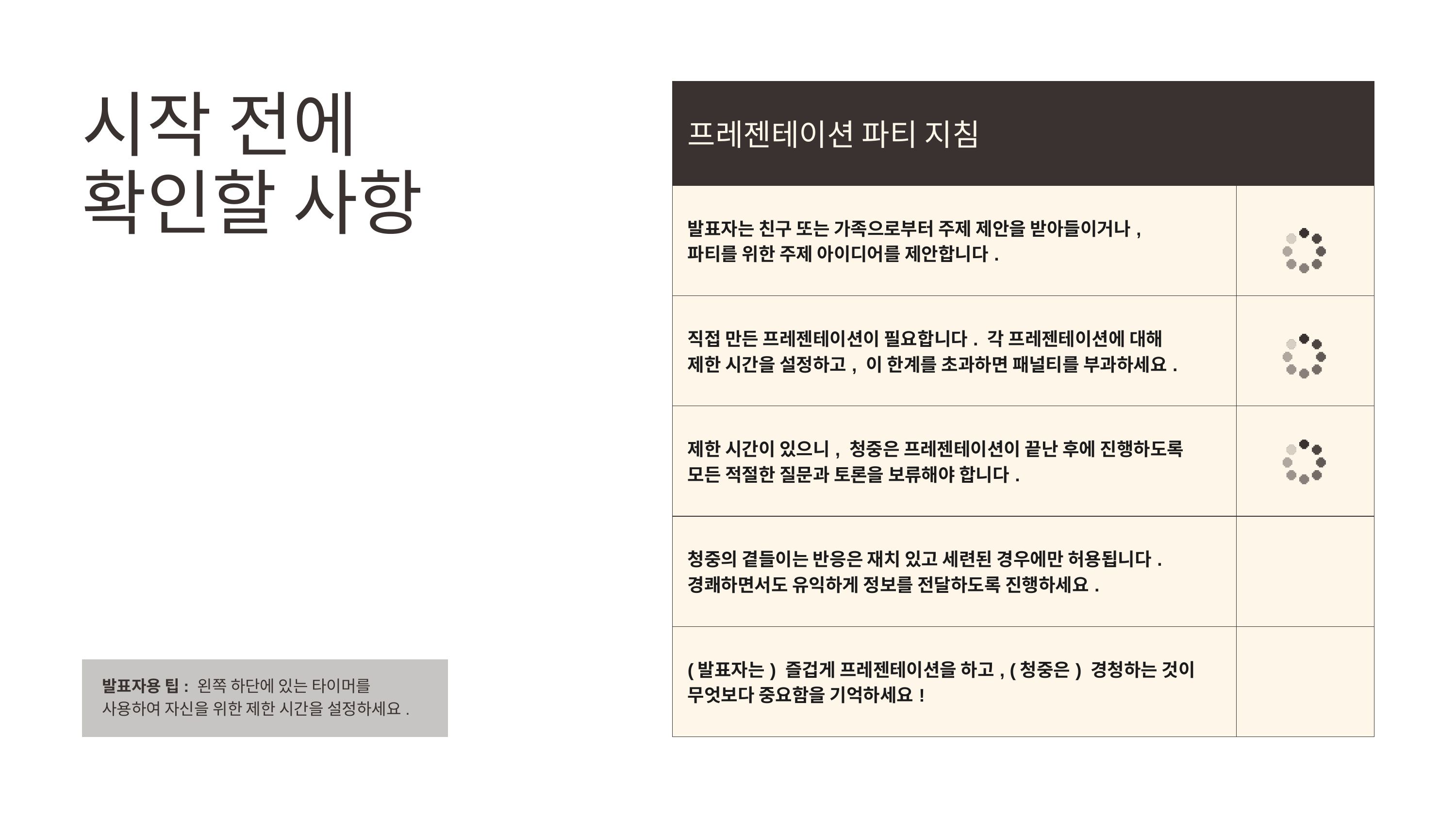

| 프레젠테이션 파티 지침 | 프레젠테이션 파티 지침 |
| --- | --- |
| 발표자는 친구 또는 가족으로부터 주제 제안을 받아들이거나, 파티를 위한 주제 아이디어를 제안합니다. |  |
| 직접 만든 프레젠테이션이 필요합니다. 각 프레젠테이션에 대해 제한 시간을 설정하고, 이 한계를 초과하면 패널티를 부과하세요. |  |
| 제한 시간이 있으니, 청중은 프레젠테이션이 끝난 후에 진행하도록 모든 적절한 질문과 토론을 보류해야 합니다. |  |
| 청중의 곁들이는 반응은 재치 있고 세련된 경우에만 허용됩니다. 경쾌하면서도 유익하게 정보를 전달하도록 진행하세요. |  |
| (발표자는) 즐겁게 프레젠테이션을 하고, (청중은) 경청하는 것이 무엇보다 중요함을 기억하세요! |  |
시작 전에
확인할 사항

발표자용 팁: 왼쪽 하단에 있는 타이머를 사용하여 자신을 위한 제한 시간을 설정하세요.